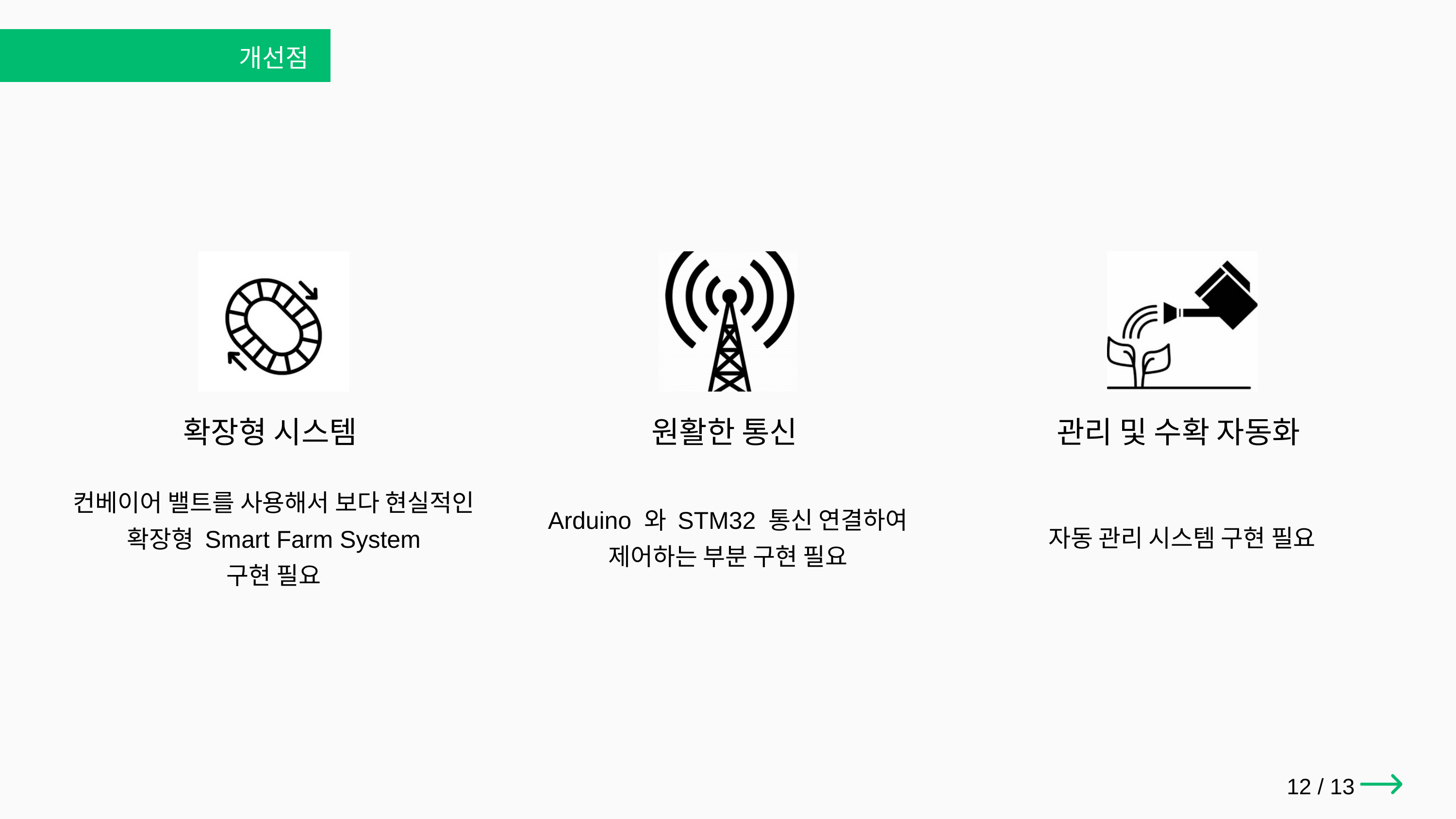

개선점

확장형 시스템
원활한 통신
관리 및 수확 자동화
컨베이어 밸트를 사용해서 보다 현실적인
확장형 Smart Farm System
구현 필요
Arduino 와 STM32 통신 연결하여
제어하는 부분 구현 필요
자동 관리 시스템 구현 필요
12 / 13